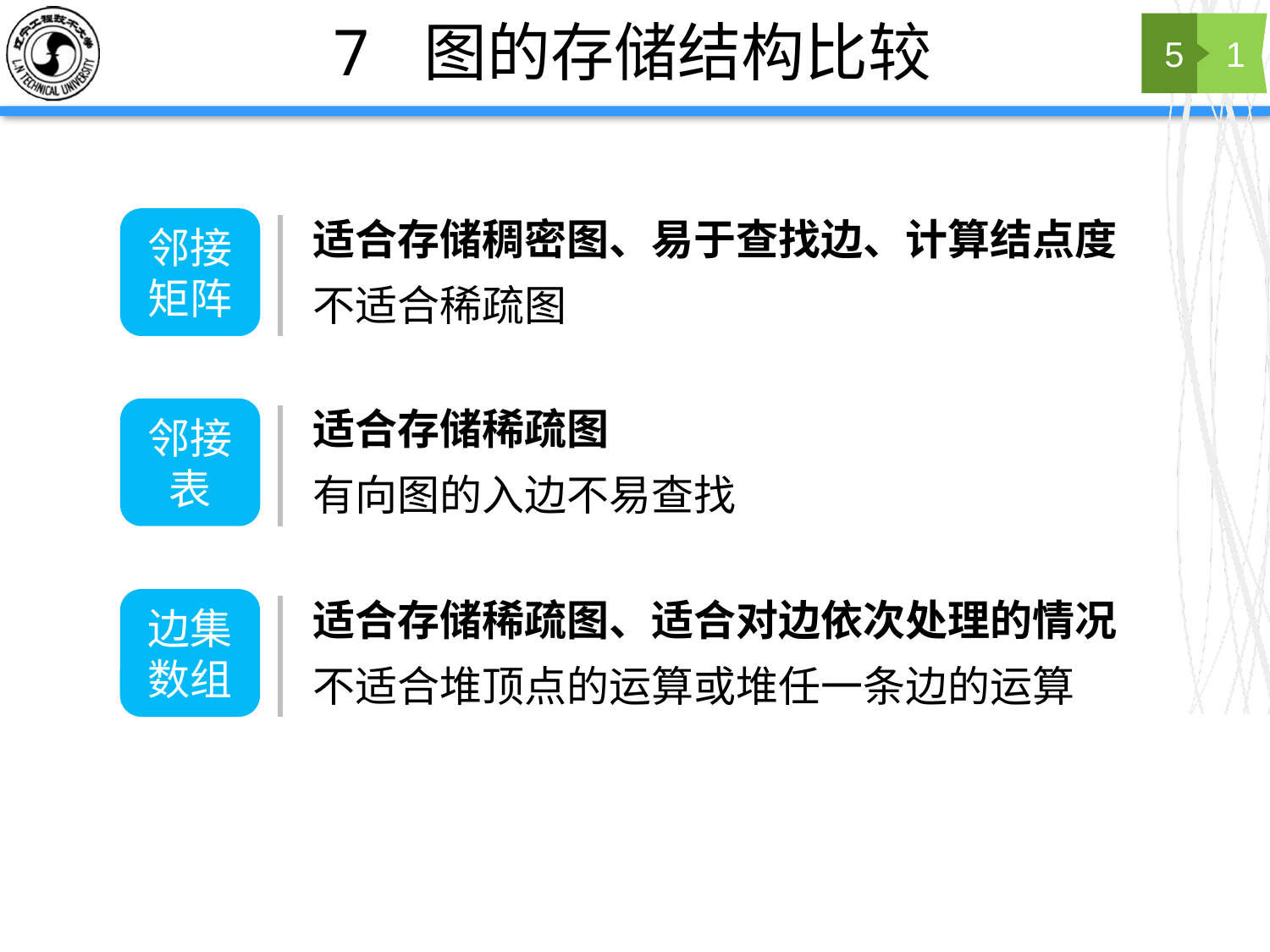

# 7 图的存储结构比较
5
1
适合存储稠密图、易于查找边、计算结点度
邻接矩阵
不适合稀疏图
适合存储稀疏图
邻接表
有向图的入边不易查找
适合存储稀疏图、适合对边依次处理的情况
边集数组
不适合堆顶点的运算或堆任一条边的运算